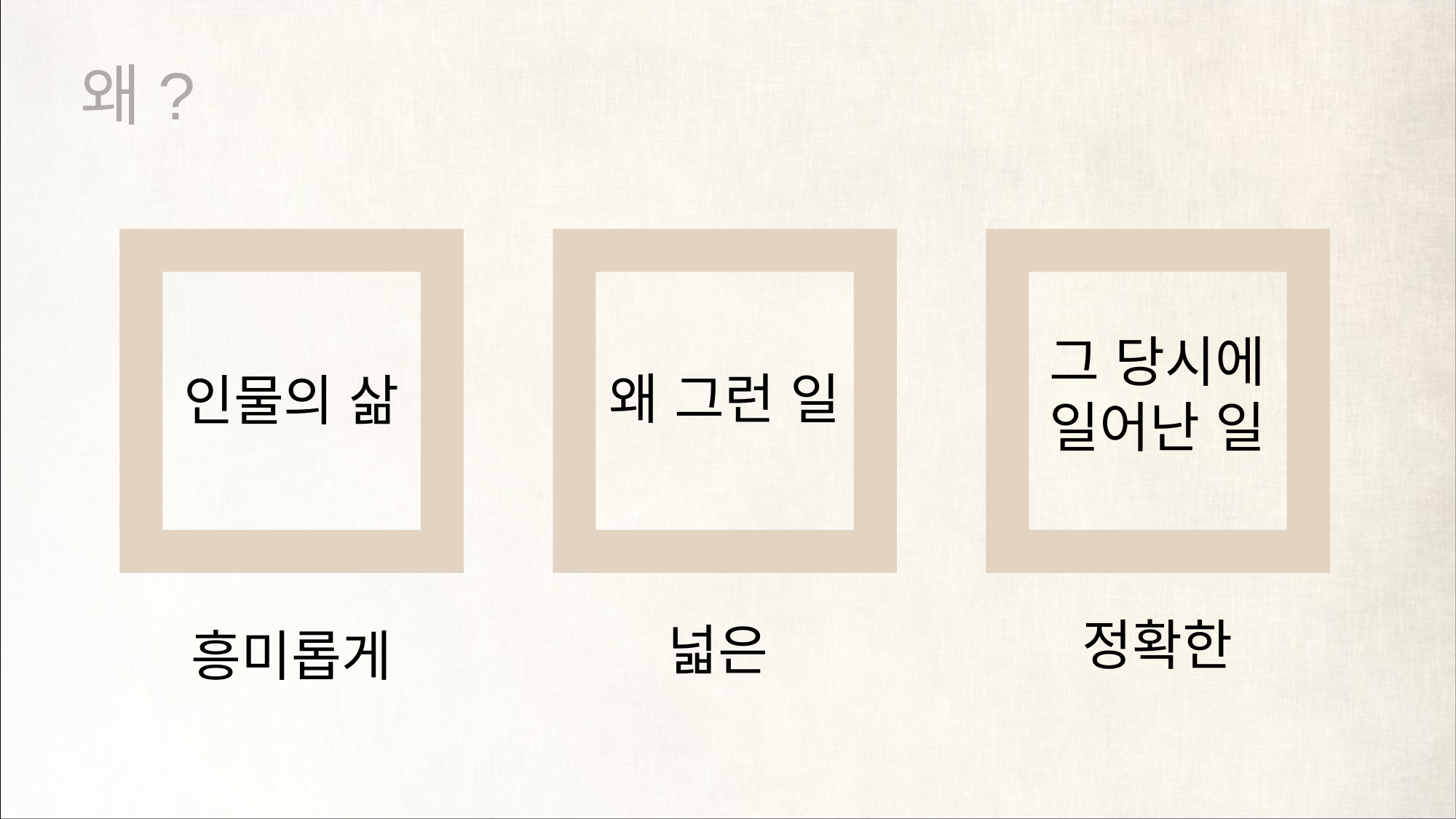

왜?

그 당시에
일어난 일
왜 그런 일
인물의 삶
정확한
넓은
흥미롭게